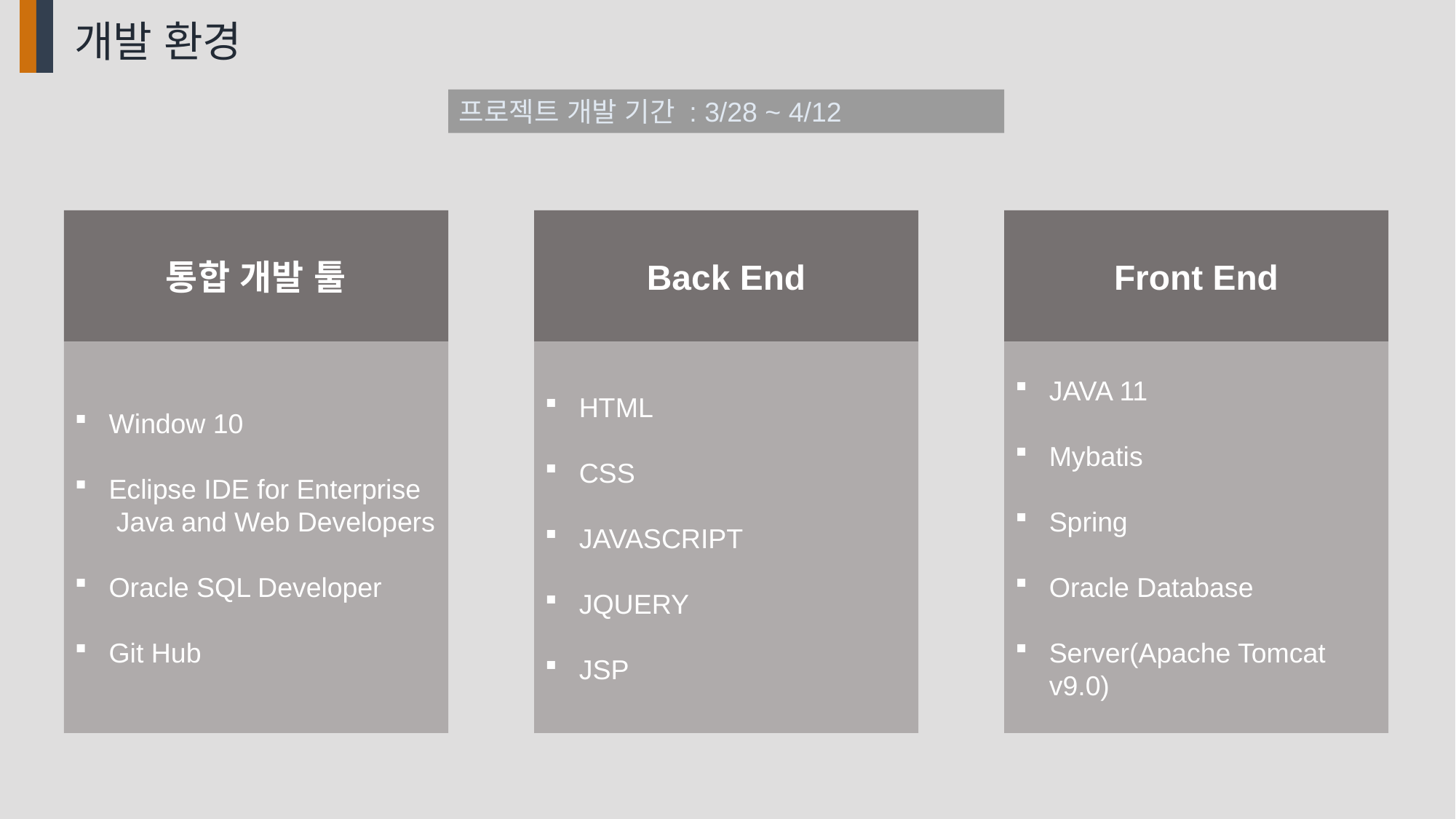

개발 환경
프로젝트 개발 기간 : 3/28 ~ 4/12
통합 개발 툴
Back End
Front End
Window 10

Eclipse IDE for Enterprise    Java and Web Developers

Oracle SQL Developer

Git Hub
HTML

CSS

JAVASCRIPT

JQUERY

JSP
JAVA 11

Mybatis

Spring

Oracle Database

Server(Apache Tomcat v9.0)